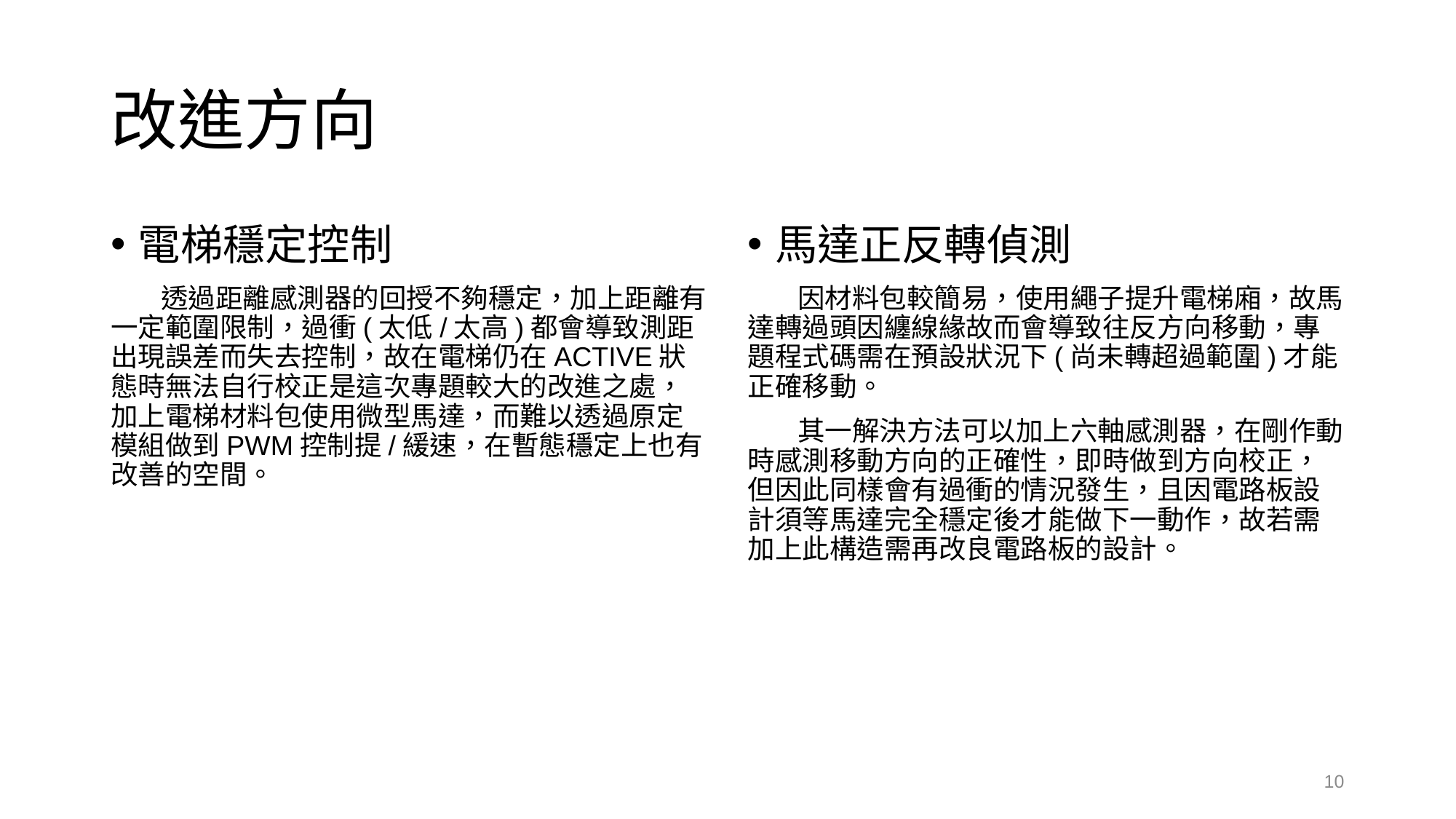

# 改進方向
電梯穩定控制
       透過距離感測器的回授不夠穩定，加上距離有一定範圍限制，過衝(太低/太高)都會導致測距出現誤差而失去控制，故在電梯仍在ACTIVE狀態時無法自行校正是這次專題較大的改進之處，加上電梯材料包使用微型馬達，而難以透過原定模組做到PWM控制提/緩速，在暫態穩定上也有改善的空間。
馬達正反轉偵測
       因材料包較簡易，使用繩子提升電梯廂，故馬達轉過頭因纏線緣故而會導致往反方向移動，專題程式碼需在預設狀況下(尚未轉超過範圍)才能正確移動。
       其一解決方法可以加上六軸感測器，在剛作動時感測移動方向的正確性，即時做到方向校正，但因此同樣會有過衝的情況發生，且因電路板設計須等馬達完全穩定後才能做下一動作，故若需加上此構造需再改良電路板的設計。
10